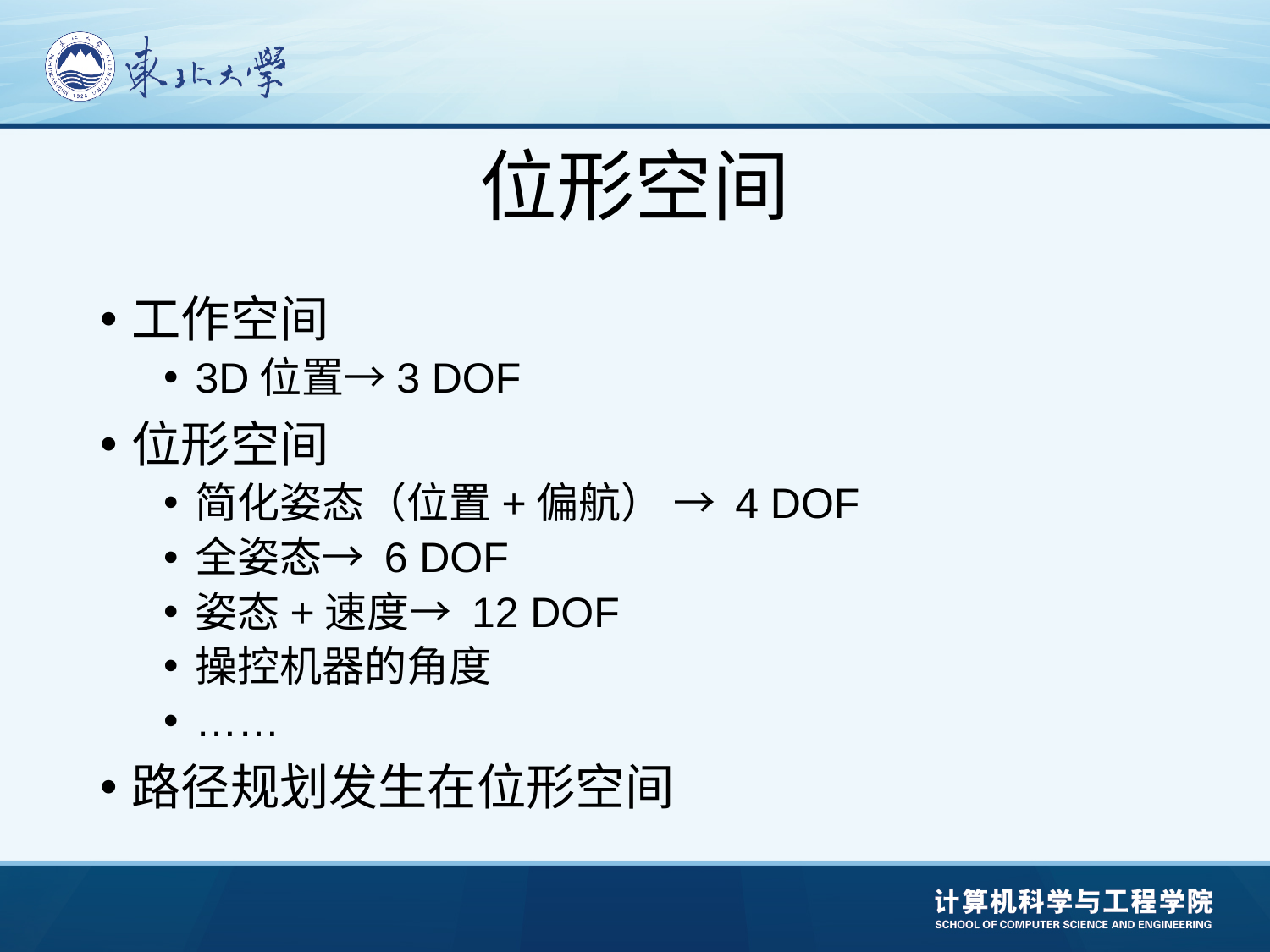

# 位形空间
工作空间
3D位置→3 DOF
位形空间
简化姿态（位置+偏航） → 4 DOF
全姿态→ 6 DOF
姿态+速度→ 12 DOF
操控机器的角度
……
路径规划发生在位形空间